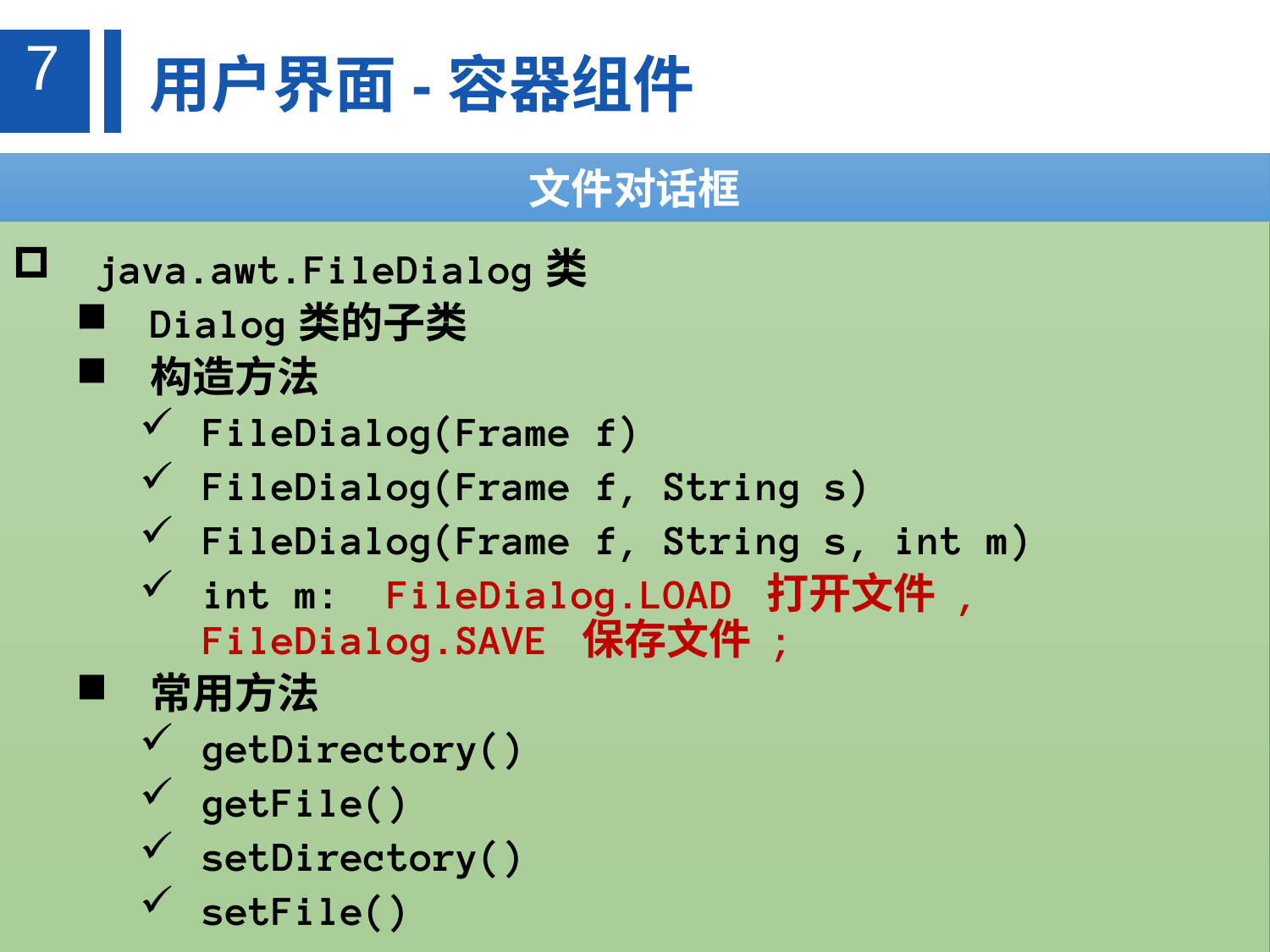

7
用户界面-容器组件
文件对话框
java.awt.FileDialog类
Dialog类的子类
构造方法
FileDialog(Frame f)
FileDialog(Frame f, String s)
FileDialog(Frame f, String s, int m)
int m:  FileDialog.LOAD 打开文件 , FileDialog.SAVE 保存文件 ;
常用方法
getDirectory()
getFile()
setDirectory()
setFile()